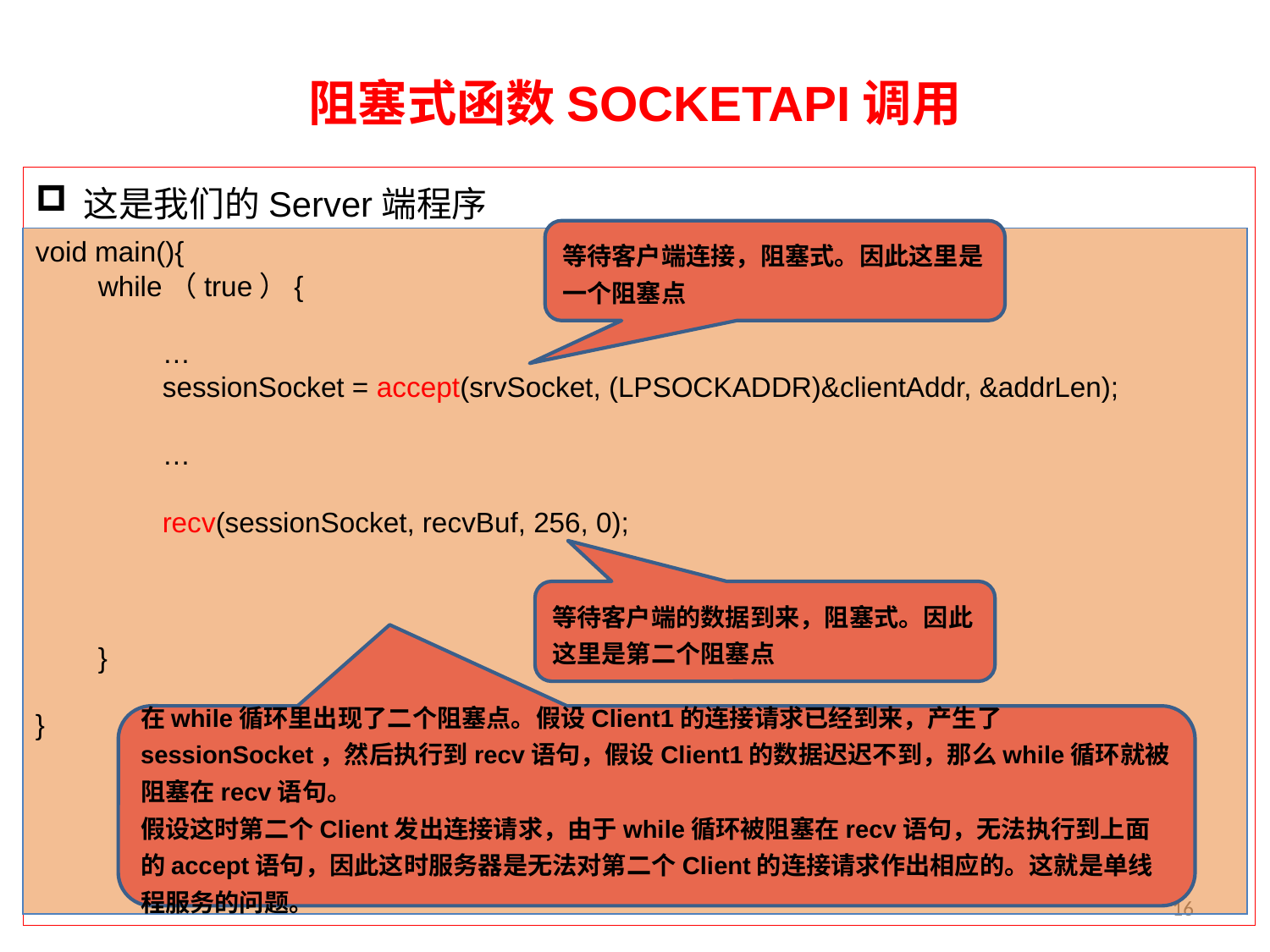

# 阻塞式函数SOCKETAPI调用
这是我们的Server端程序
等待客户端连接，阻塞式。因此这里是一个阻塞点
void main(){
        while（true）{

	…
	sessionSocket = accept(srvSocket, (LPSOCKADDR)&clientAddr, &addrLen);

	…

	recv(sessionSocket, recvBuf, 256, 0);

        }

}
等待客户端的数据到来，阻塞式。因此这里是第二个阻塞点
在while循环里出现了二个阻塞点。假设Client1的连接请求已经到来，产生了sessionSocket，然后执行到recv语句，假设Client1的数据迟迟不到，那么while循环就被阻塞在recv语句。
假设这时第二个Client发出连接请求，由于while循环被阻塞在recv语句，无法执行到上面的accept语句，因此这时服务器是无法对第二个Client的连接请求作出相应的。这就是单线程服务的问题。
16